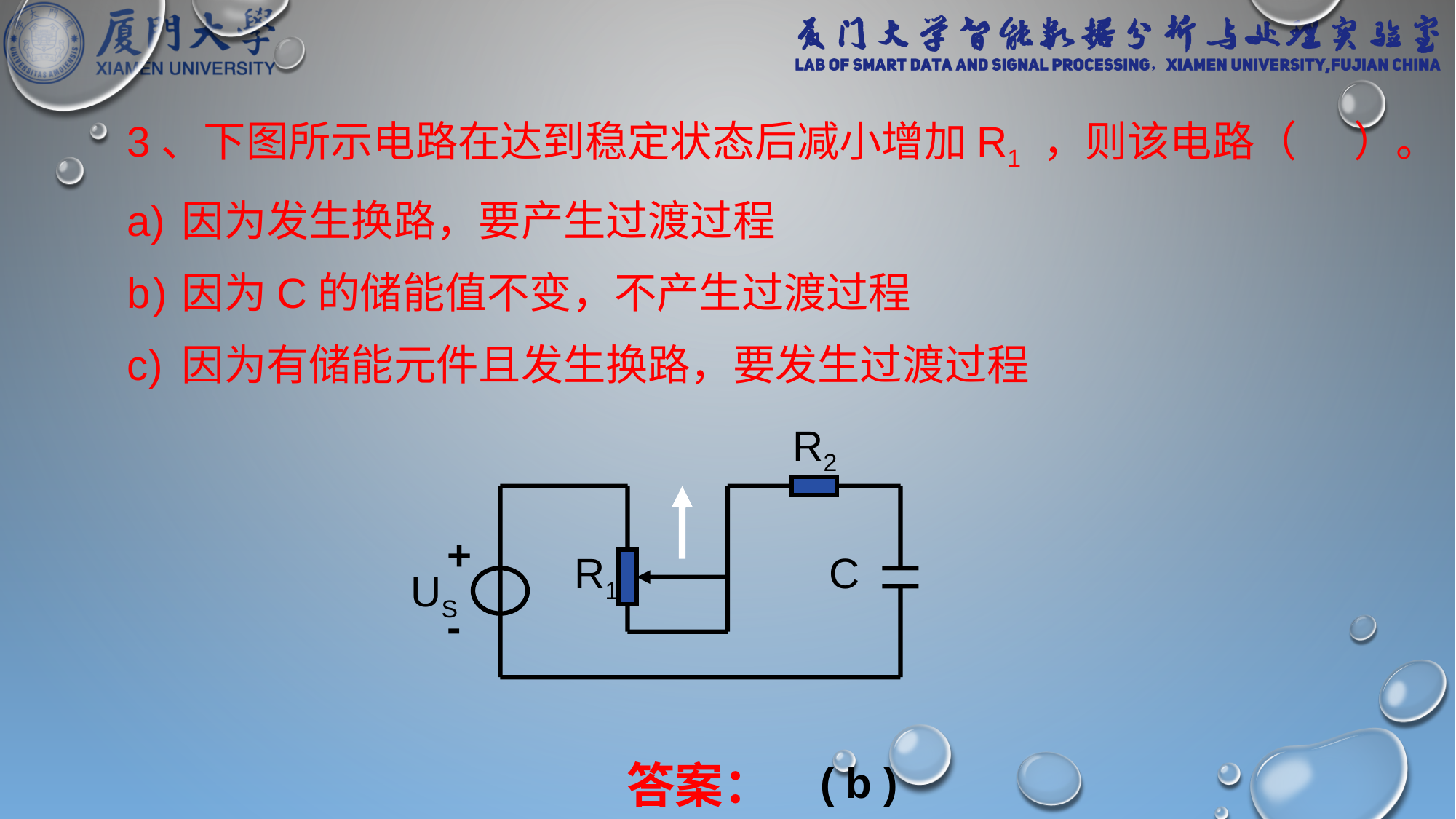

3、下图所示电路在达到稳定状态后减小增加R1 ，则该电路（      ）。
因为发生换路，要产生过渡过程
因为C的储能值不变，不产生过渡过程
因为有储能元件且发生换路，要发生过渡过程
R2

+
-
R1
C

US

答案：
( b )